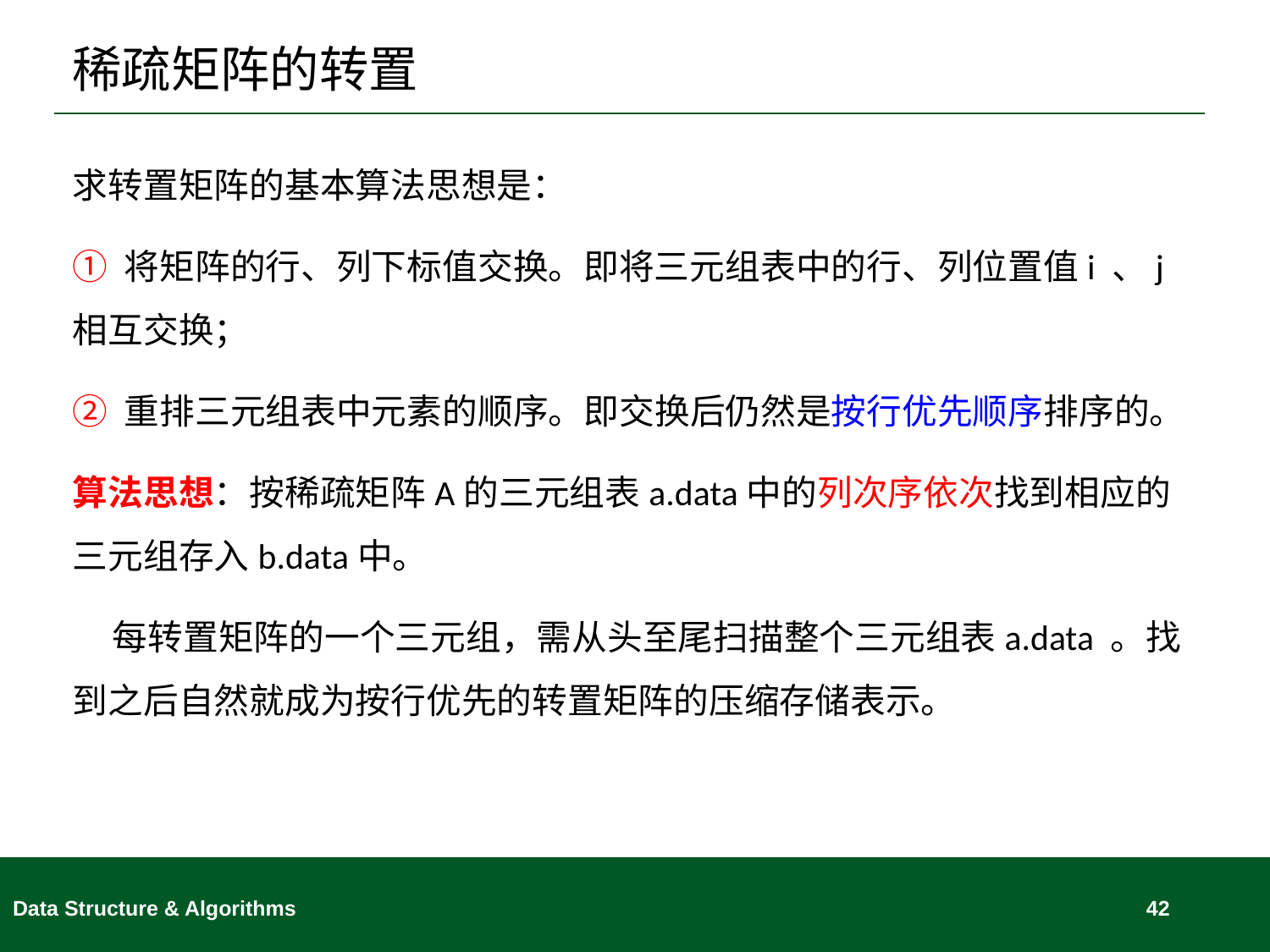

# 稀疏矩阵的转置
求转置矩阵的基本算法思想是：
① 将矩阵的行、列下标值交换。即将三元组表中的行、列位置值i 、j相互交换；
② 重排三元组表中元素的顺序。即交换后仍然是按行优先顺序排序的。
算法思想：按稀疏矩阵A的三元组表a.data中的列次序依次找到相应的三元组存入b.data中。
    每转置矩阵的一个三元组，需从头至尾扫描整个三元组表a.data 。找到之后自然就成为按行优先的转置矩阵的压缩存储表示。

Data Structure & Algorithms
42